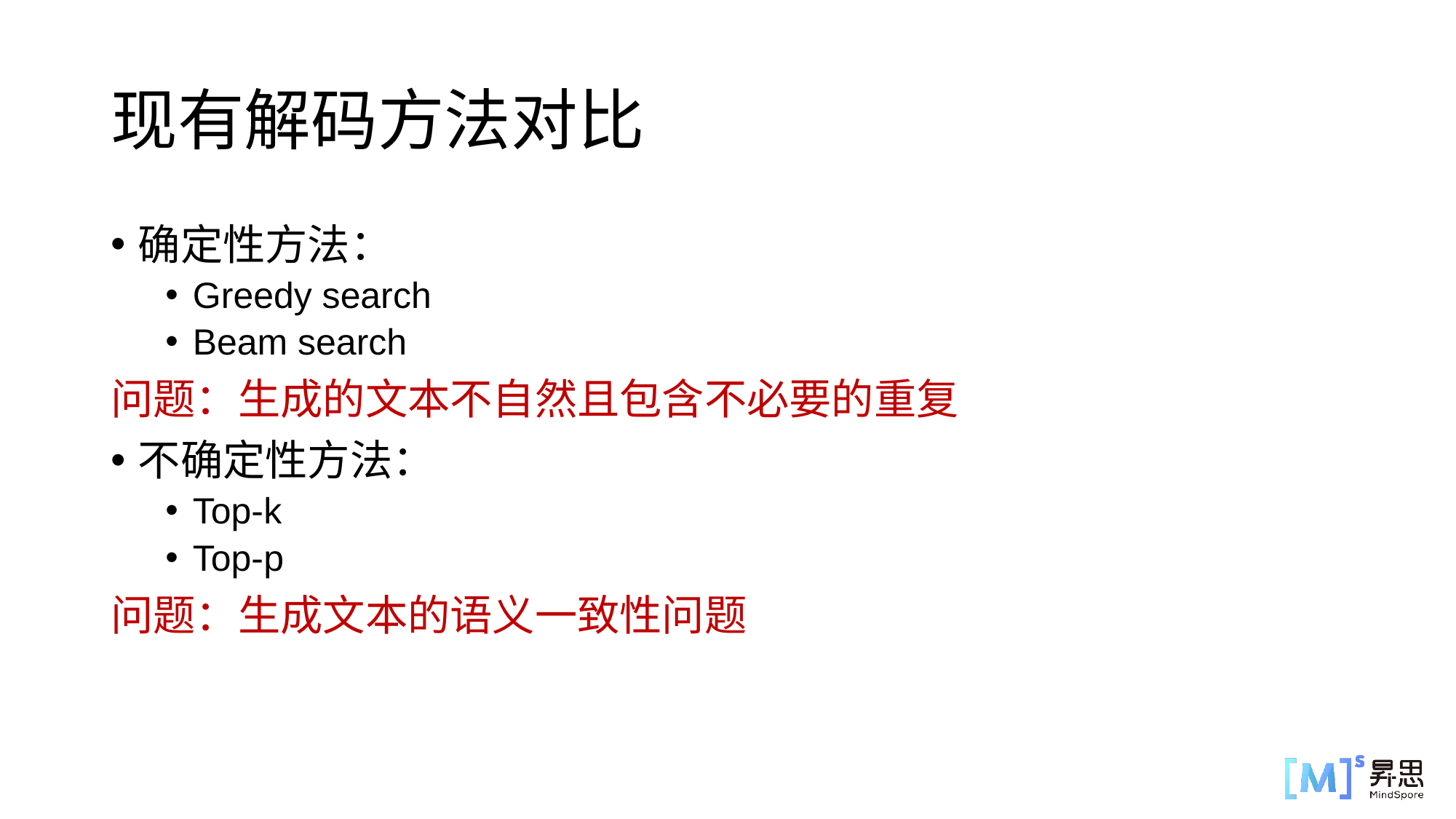

# 现有解码方法对比
确定性方法：
Greedy search
Beam search
问题：生成的文本不自然且包含不必要的重复
不确定性方法：
Top-k
Top-p
问题：生成文本的语义一致性问题